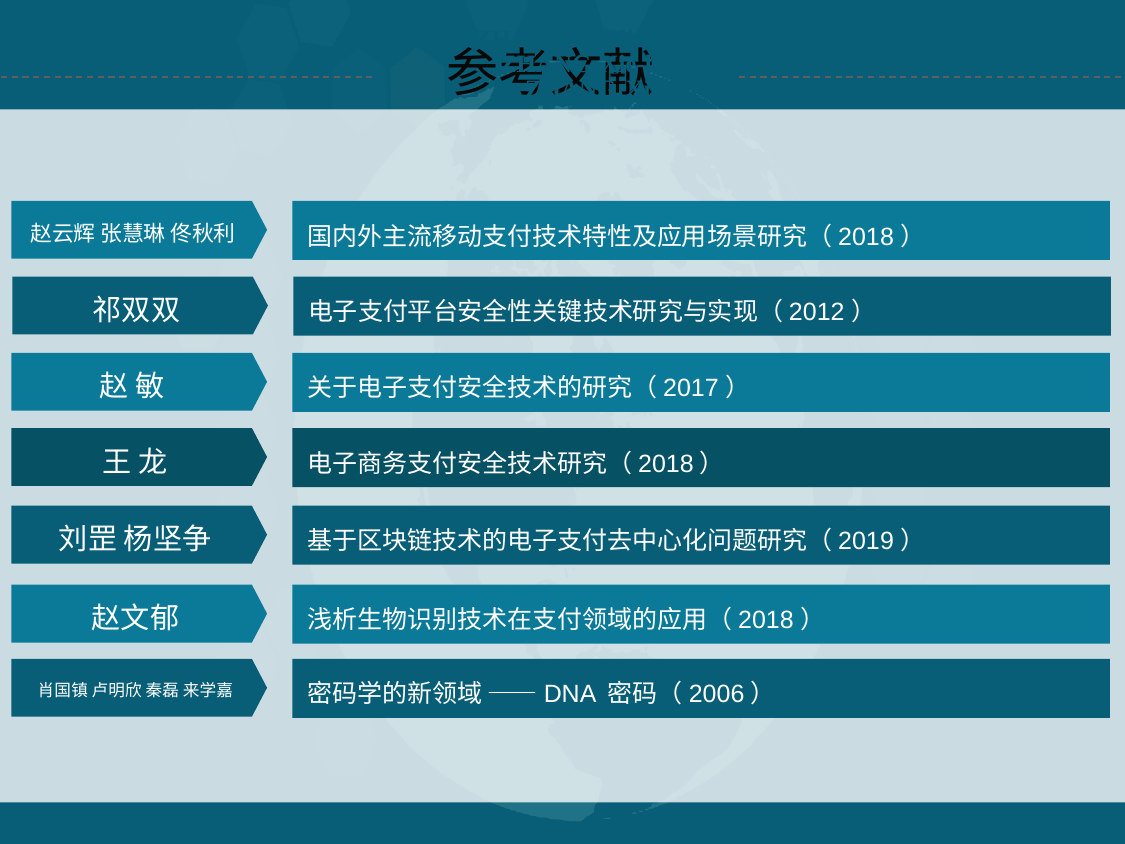

ZHANG  Xie-lin
ZHANG  Xie-lin
参考文献
ZHANG  Xie-lin
国内外主流移动支付技术特性及应用场景研究（2018）
赵云辉 张慧琳 佟秋利
电子支付平台安全性关键技术研究与实现（2012）
祁双双
关于电子支付安全技术的研究（2017）
赵 敏
电子商务支付安全技术研究（2018）
王 龙
基于区块链技术的电子支付去中心化问题研究（2019）
刘罡 杨坚争
浅析生物识别技术在支付领域的应用（2018）
赵文郁
密码学的新领域 ——DNA 密码（2006）
肖国镇 卢明欣 秦磊 来学嘉